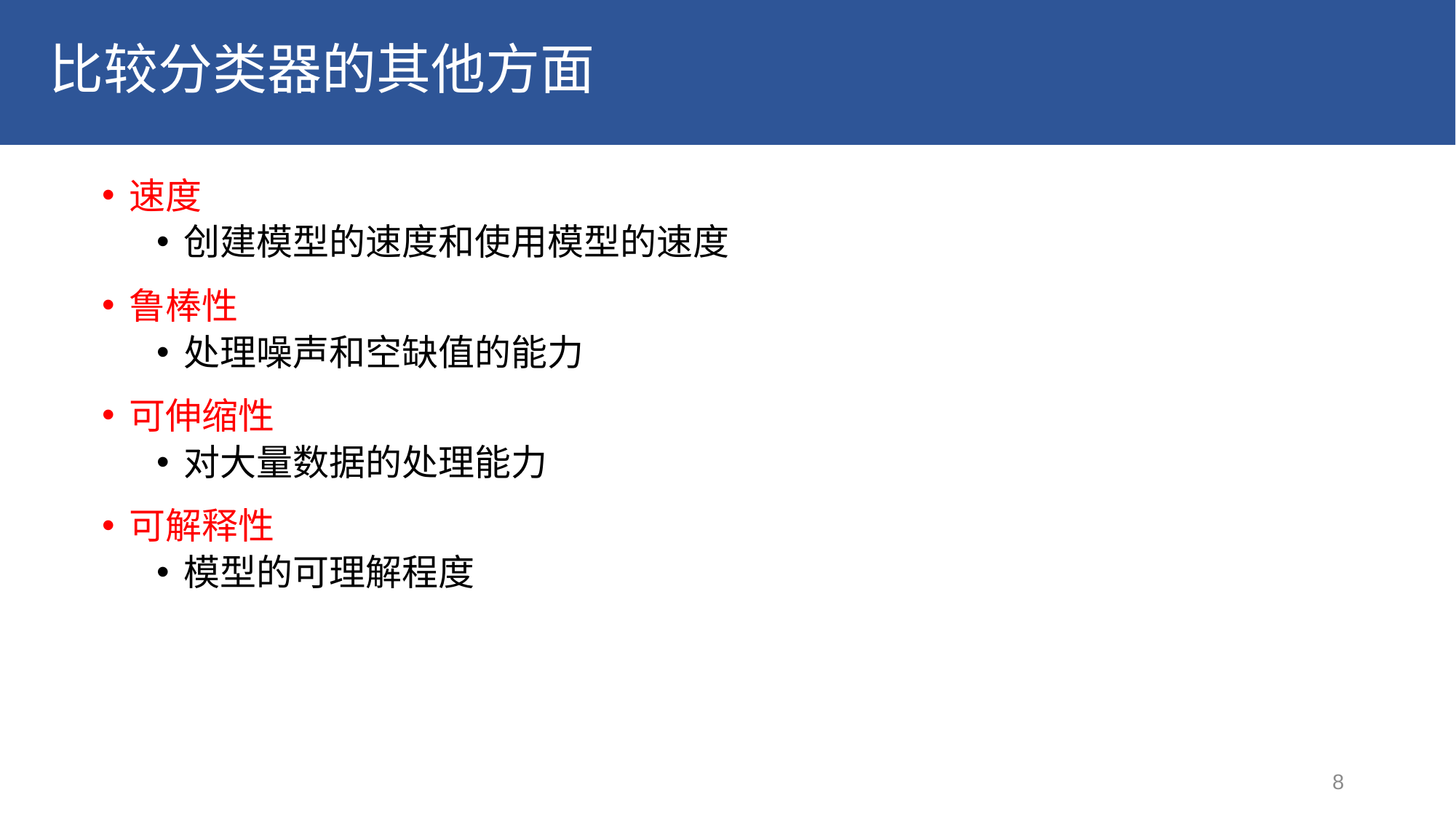

# 比较分类器的其他方面
速度
创建模型的速度和使用模型的速度
鲁棒性
处理噪声和空缺值的能力
可伸缩性
对大量数据的处理能力
可解释性
模型的可理解程度
8